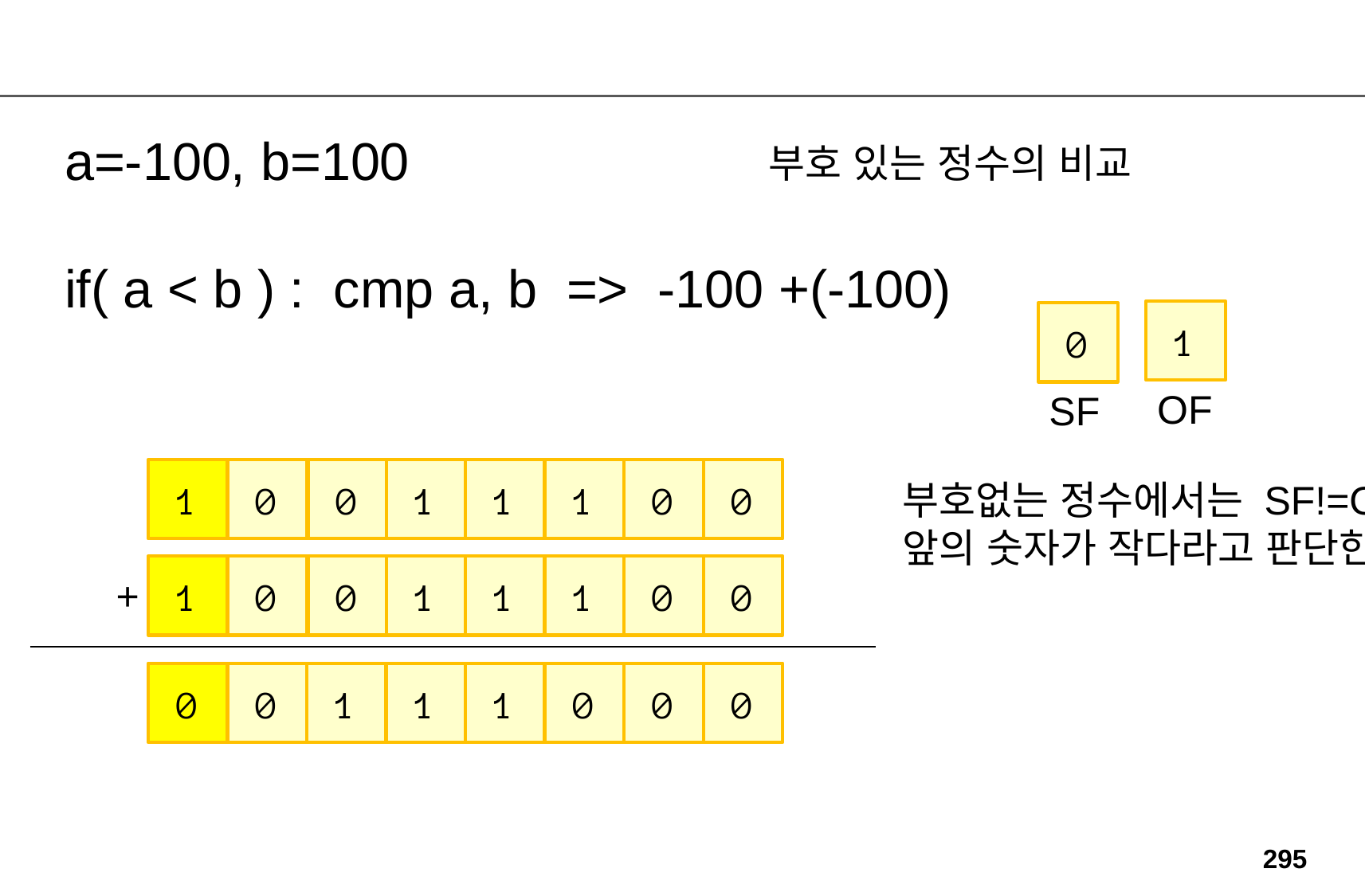

a=-100, b=100

if( a < b ) :  cmp a, b  =>  -100 +(-100)
부호 있는 정수의 비교
1
0
OF
SF
1
0
0
1
1
1
0
0
부호없는 정수에서는 SF!=OF이면
앞의 숫자가 작다라고 판단한다.
1
0
0
1
1
1
0
0
+
0
0
1
1
1
0
0
0